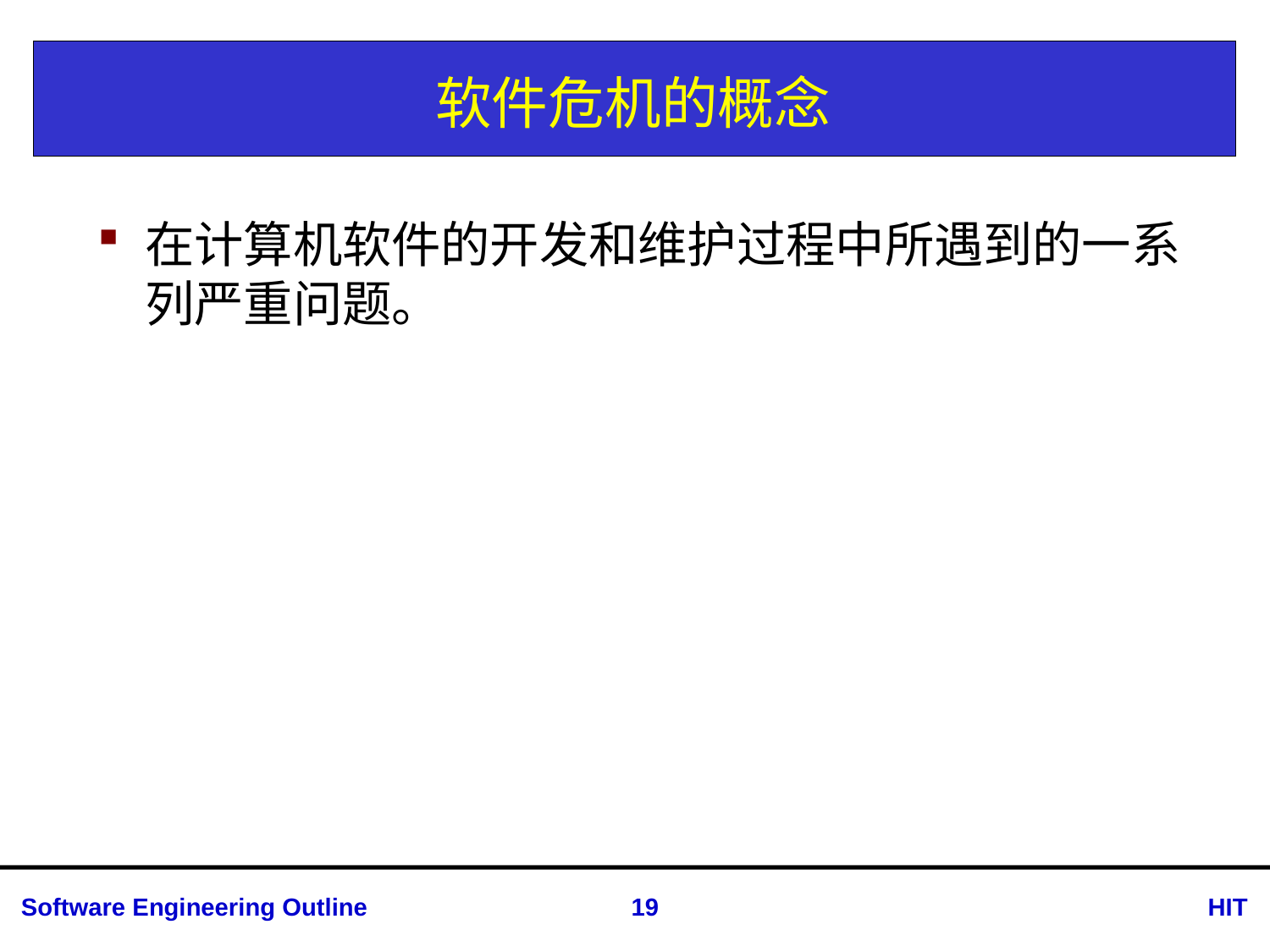

# 软件危机的概念
在计算机软件的开发和维护过程中所遇到的一系列严重问题。